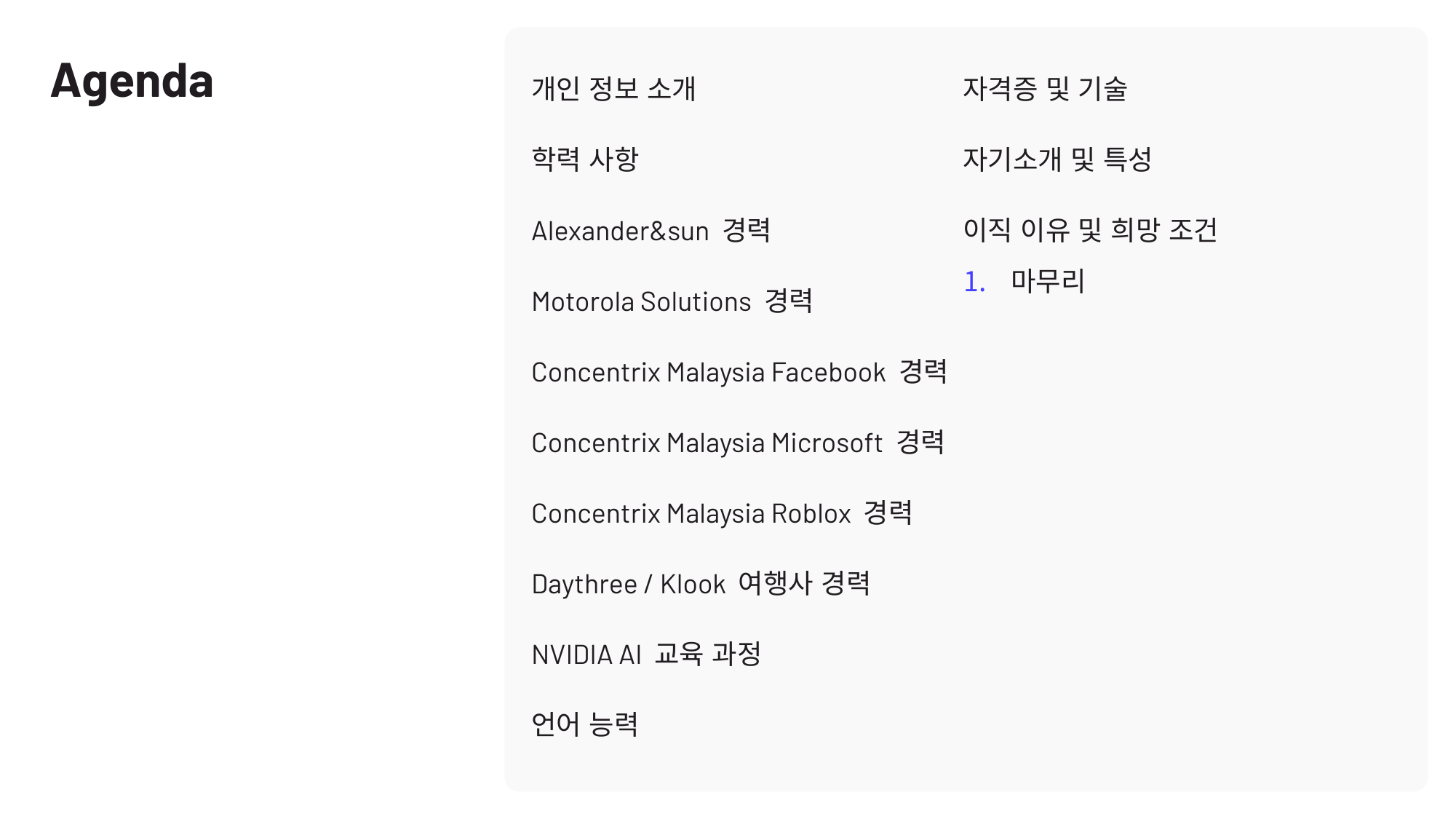

# Agenda
개인 정보 소개
학력 사항
Alexander&sun 경력
Motorola Solutions 경력
Concentrix Malaysia Facebook 경력
Concentrix Malaysia Microsoft 경력
Concentrix Malaysia Roblox 경력
Daythree / Klook 여행사 경력
NVIDIA AI 교육 과정
언어 능력
자격증 및 기술
자기소개 및 특성
이직 이유 및 희망 조건
마무리